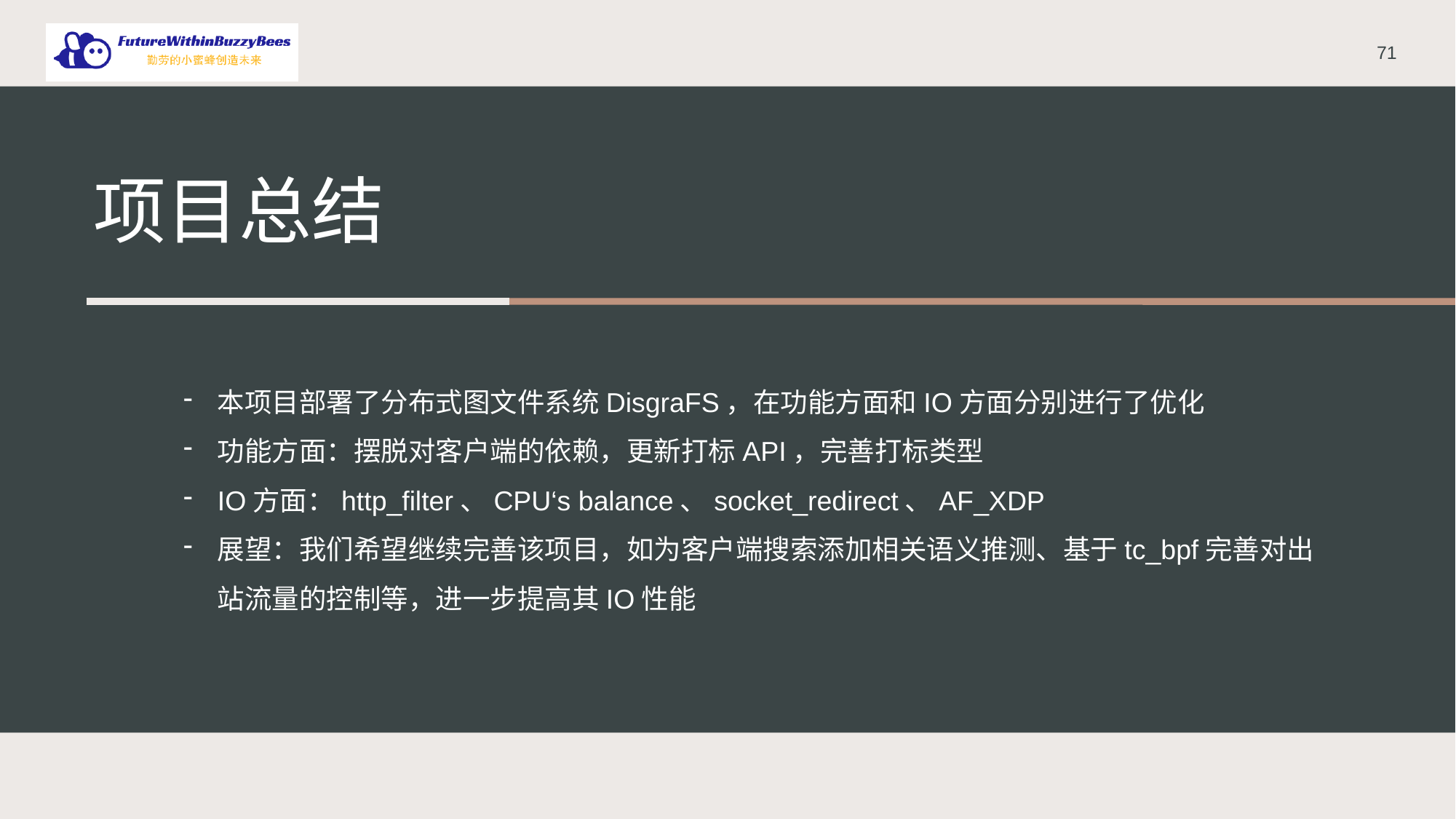

71
项目总结
#
本项目部署了分布式图文件系统DisgraFS，在功能方面和IO方面分别进行了优化
功能方面：摆脱对客户端的依赖，更新打标API，完善打标类型
IO方面：http_filter、CPU‘s balance、socket_redirect、AF_XDP
展望：我们希望继续完善该项目，如为客户端搜索添加相关语义推测、基于tc_bpf完善对出站流量的控制等，进一步提高其IO性能